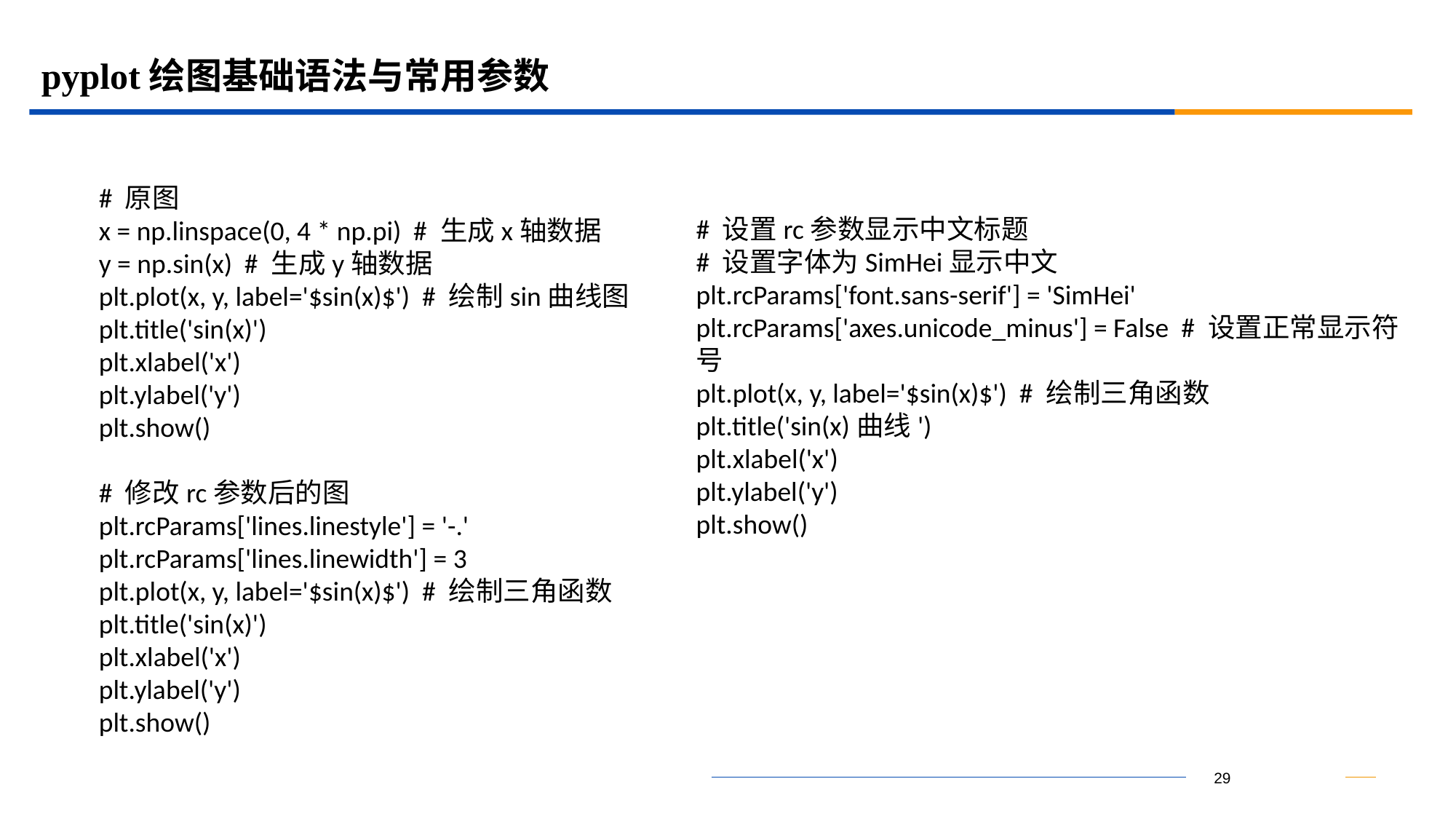

# pyplot绘图基础语法与常用参数

# 设置rc参数显示中文标题
# 设置字体为SimHei显示中文
plt.rcParams['font.sans-serif'] = 'SimHei'
plt.rcParams['axes.unicode_minus'] = False  # 设置正常显示符号
plt.plot(x, y, label='$sin(x)$')  # 绘制三角函数
plt.title('sin(x)曲线')
plt.xlabel('x')
plt.ylabel('y')
plt.show()

# 原图
x = np.linspace(0, 4 * np.pi)  # 生成x轴数据
y = np.sin(x)  # 生成y轴数据
plt.plot(x, y, label='$sin(x)$')  # 绘制sin曲线图
plt.title('sin(x)')
plt.xlabel('x')
plt.ylabel('y')
plt.show()

# 修改rc参数后的图
plt.rcParams['lines.linestyle'] = '-.'
plt.rcParams['lines.linewidth'] = 3
plt.plot(x, y, label='$sin(x)$')  # 绘制三角函数
plt.title('sin(x)')
plt.xlabel('x')
plt.ylabel('y')
plt.show()